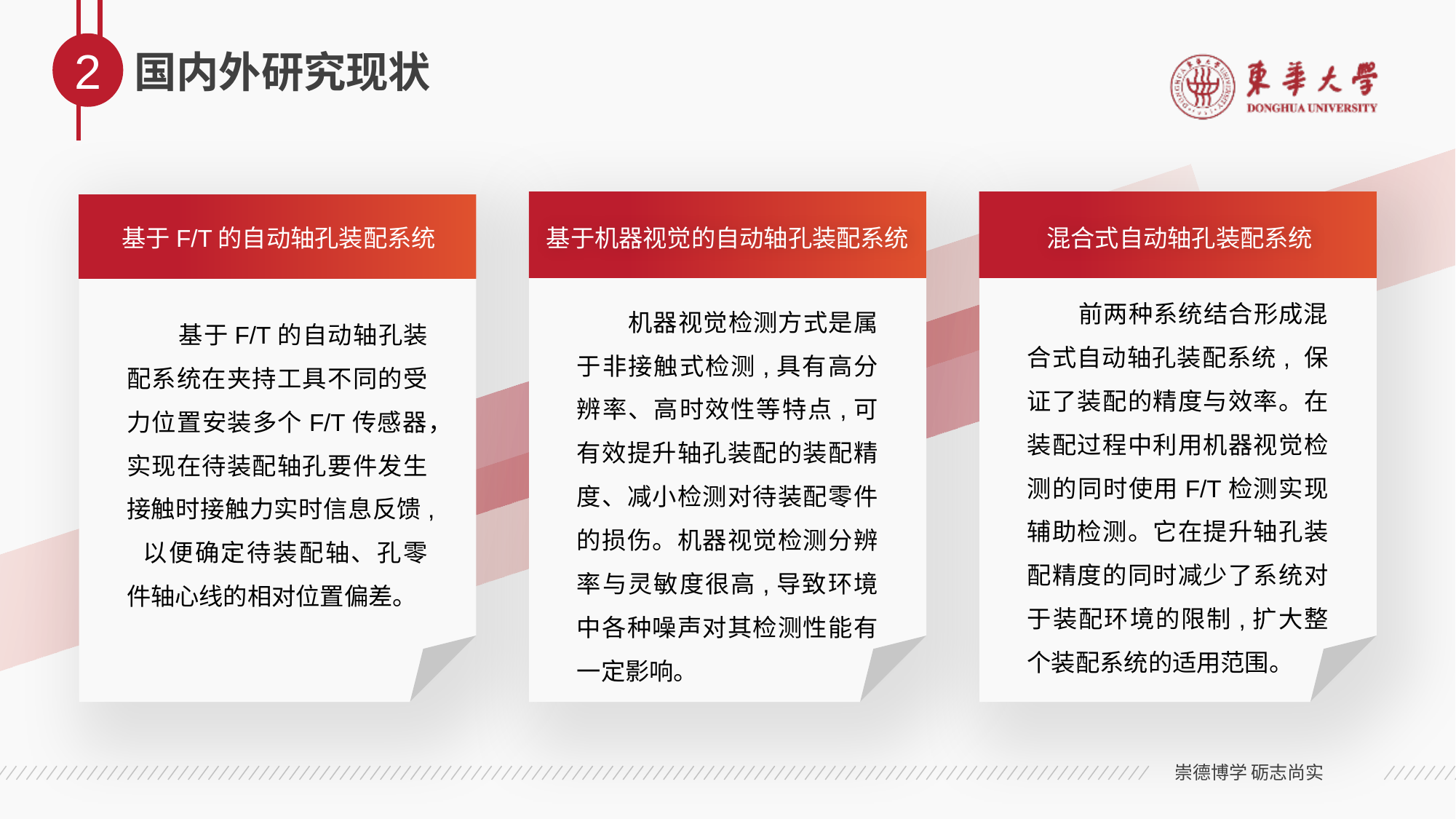

2
国内外研究现状

基于F/T的自动轴孔装配系统
基于机器视觉的自动轴孔装配系统
混合式自动轴孔装配系统
       前两种系统结合形成混合式自动轴孔装配系统, 保证了装配的精度与效率。在装配过程中利用机器视觉检测的同时使用F/T检测实现辅助检测。它在提升轴孔装配精度的同时减少了系统对于装配环境的限制,扩大整个装配系统的适用范围。

       机器视觉检测方式是属于非接触式检测,具有高分辨率、高时效性等特点,可有效提升轴孔装配的装配精度、减小检测对待装配零件的损伤。机器视觉检测分辨率与灵敏度很高,导致环境中各种噪声对其检测性能有一定影响。
       基于F/T的自动轴孔装配系统在夹持工具不同的受力位置安装多个F/T传感器，实现在待装配轴孔要件发生接触时接触力实时信息反馈, 以便确定待装配轴、孔零件轴心线的相对位置偏差。